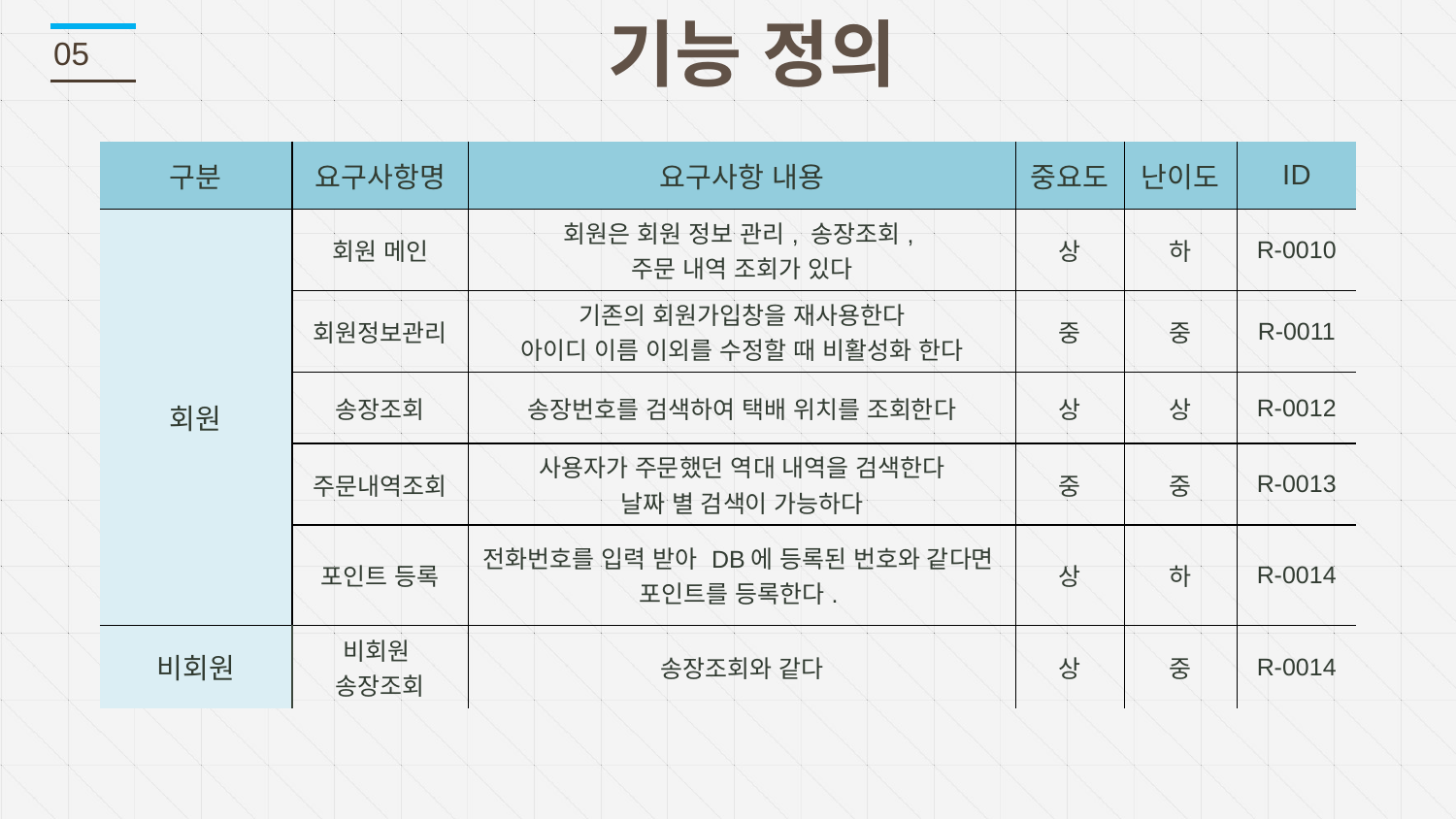

기능 정의
05
| 구분 | 요구사항명 | 요구사항 내용 | 중요도 | 난이도 | ID |
| --- | --- | --- | --- | --- | --- |
| 회원 | 회원 메인 | 회원은 회원 정보 관리, 송장조회, 주문 내역 조회가 있다 | 상 | 하 | R-0010 |
|  | 회원정보관리 | 기존의 회원가입창을 재사용한다 아이디 이름 이외를 수정할 때 비활성화 한다 | 중 | 중 | R-0011 |
|  | 송장조회 | 송장번호를 검색하여 택배 위치를 조회한다 | 상 | 상 | R-0012 |
|  | 주문내역조회 | 사용자가 주문했던 역대 내역을 검색한다 날짜 별 검색이 가능하다 | 중 | 중 | R-0013 |
|  | 포인트 등록 | 전화번호를 입력 받아 DB에 등록된 번호와 같다면 포인트를 등록한다. | 상 | 하 | R-0014 |
| 비회원 | 비회원 송장조회 | 송장조회와 같다 | 상 | 중 | R-0014 |